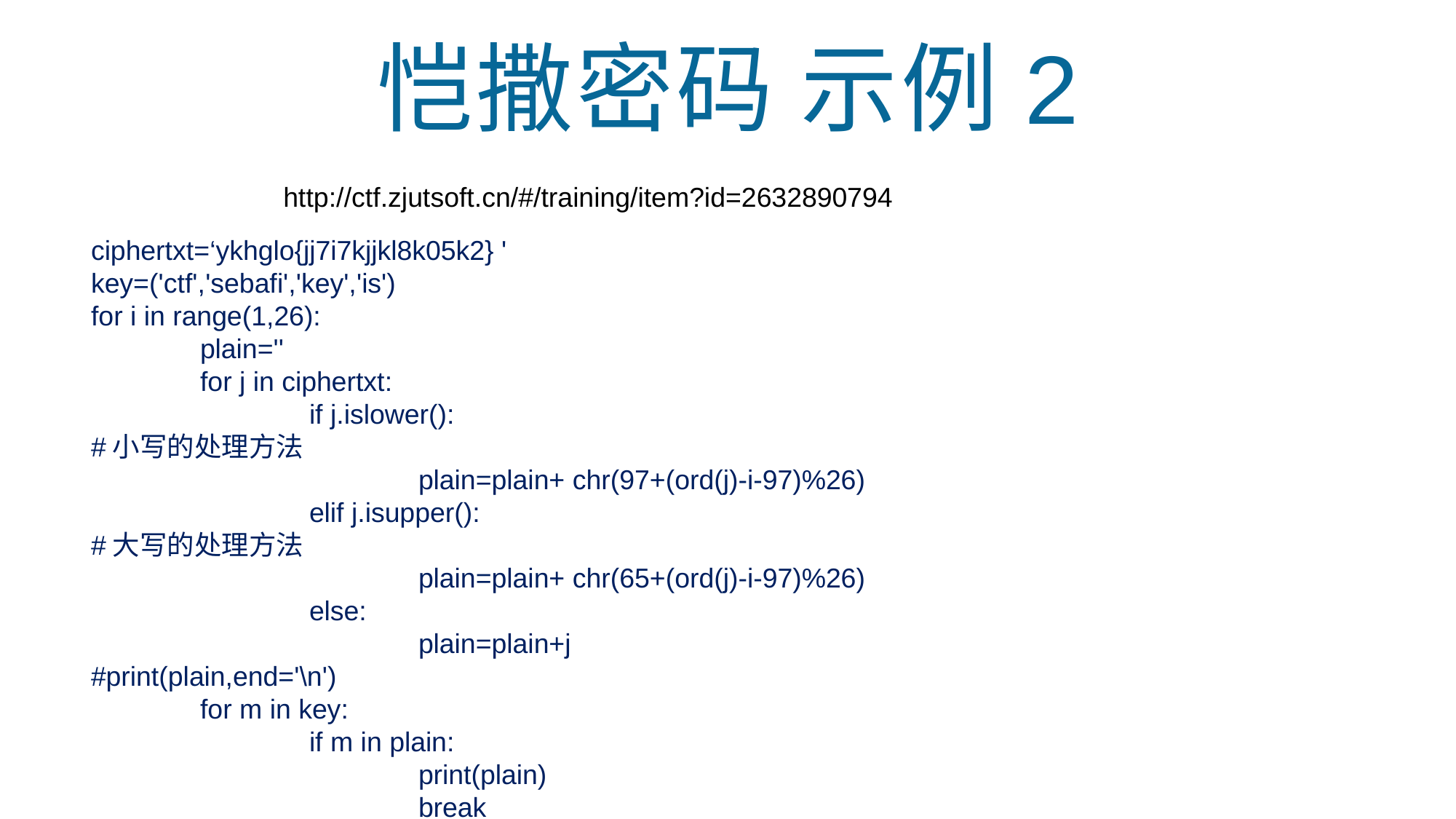

恺撒密码 示例2
http://ctf.zjutsoft.cn/#/training/item?id=2632890794
ciphertxt=‘ykhglo{jj7i7kjjkl8k05k2} '
key=('ctf','sebafi','key','is')
for i in range(1,26):
	plain=''
	for j in ciphertxt:
		if j.islower():
#小写的处理方法
			plain=plain+ chr(97+(ord(j)-i-97)%26)
		elif j.isupper():
#大写的处理方法
			plain=plain+ chr(65+(ord(j)-i-97)%26)
		else:
			plain=plain+j
#print(plain,end='\n')
	for m in key:
            		if m in plain:
                    		print(plain)
                    		break